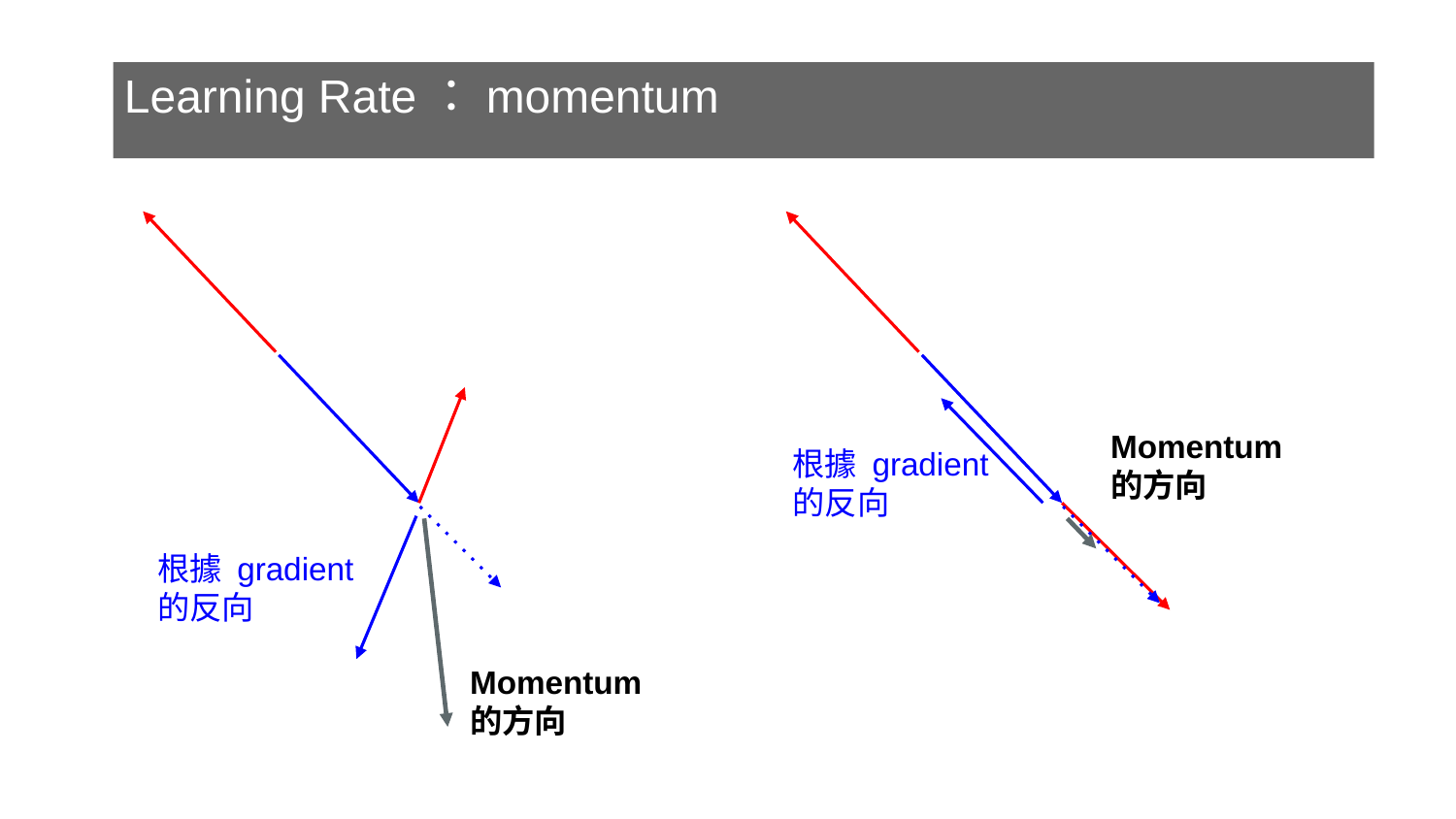

Learning Rate：momentum
Momentum 的方向

根據 gradient 的反向

根據 gradient 的反向

Momentum 的方向